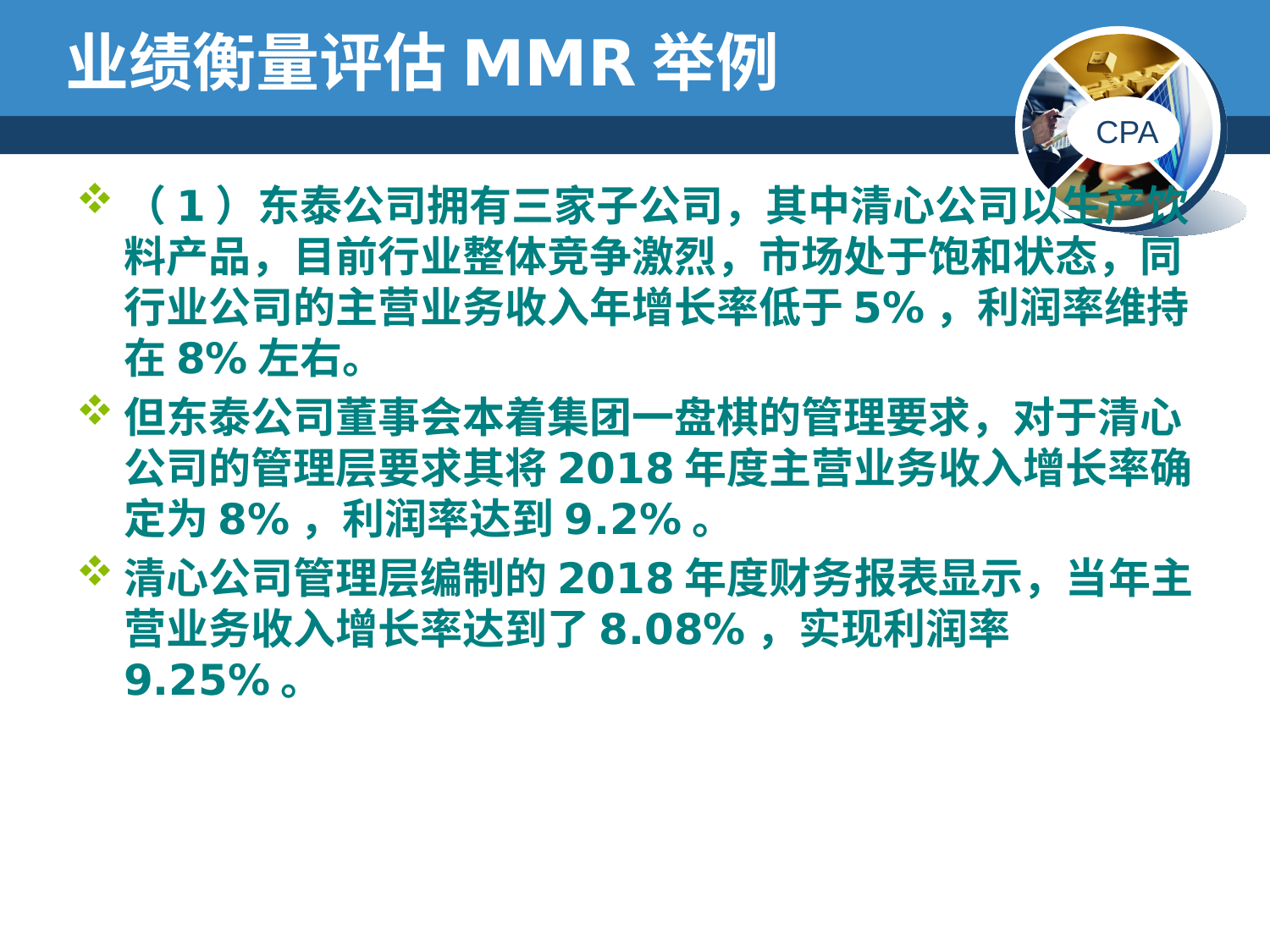

# 业绩衡量评估MMR举例
（1）东泰公司拥有三家子公司，其中清心公司以生产饮料产品，目前行业整体竞争激烈，市场处于饱和状态，同行业公司的主营业务收入年增长率低于5%，利润率维持在8%左右。
但东泰公司董事会本着集团一盘棋的管理要求，对于清心公司的管理层要求其将2018年度主营业务收入增长率确定为8%，利润率达到9.2%。
清心公司管理层编制的2018年度财务报表显示，当年主营业务收入增长率达到了8.08%，实现利润率9.25%。